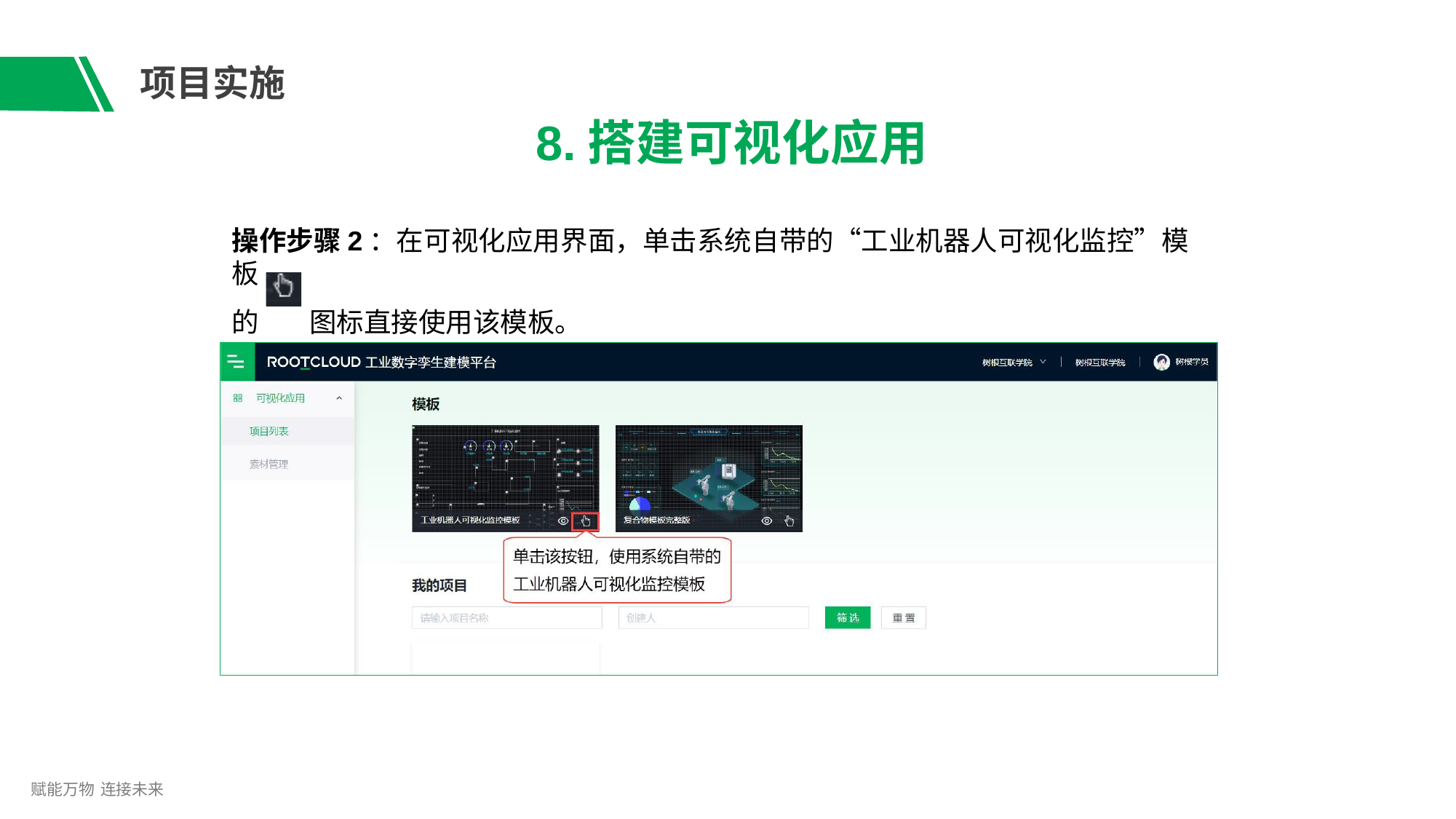

# 项目实施
8.搭建可视化应用
操作步骤2：在可视化应用界面，单击系统自带的“工业机器人可视化监控”模板
的	图标直接使用该模板。

赋能万物 连接未来